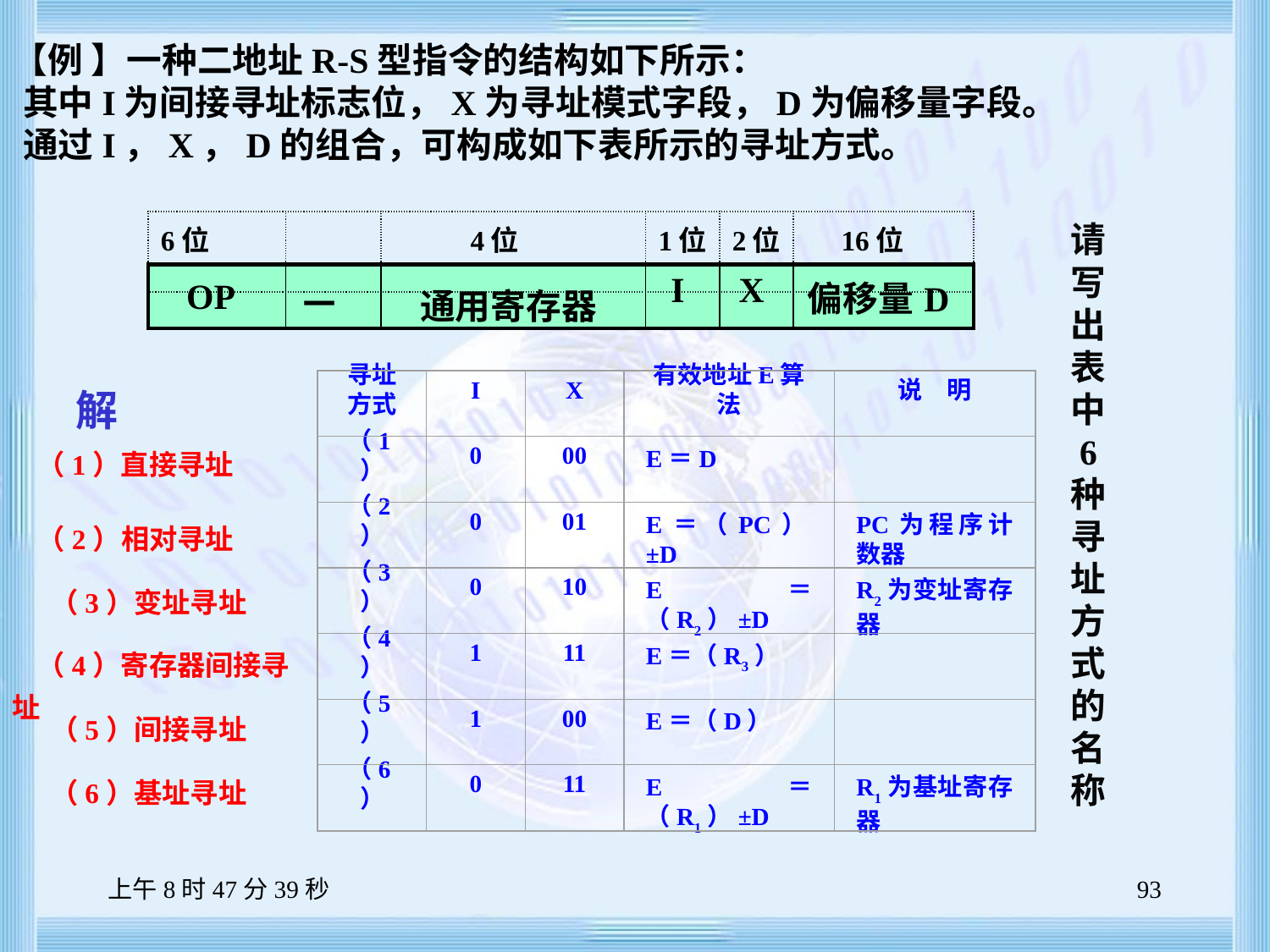

【例 】一种二地址R-S型指令的结构如下所示：
其中I为间接寻址标志位，X为寻址模式字段，D为偏移量字段。
通过I，X，D的组合，可构成如下表所示的寻址方式。

| 6位 |  | 4位 | 1位 | 2位 | 16位 |
| --- | --- | --- | --- | --- | --- |
请
写
出
表
中
 6
种
寻
址
方
式
的
名
称

| OP | － | 通用寄存器 | I | X | 偏移量D |
| --- | --- | --- | --- | --- | --- |
解

寻址方式

I

X

有效地址E算法

说　明

（1）

0

00

E＝D

（2）

0

01

E＝（PC）±D

PC为程序计数器

（3）

0

10

E＝（R2）±D

R2为变址寄存器

（4）

1

11

E＝（R3）

（5）

1

00

E＝（D）

（6）

0

11

E＝（R1）±D

R1为基址寄存器

  （1）直接寻址
  （2）相对寻址
 （3）变址寻址
  （4）寄存器间接寻址
 （5）间接寻址
 （6）基址寻址
上午8时47分39秒
93